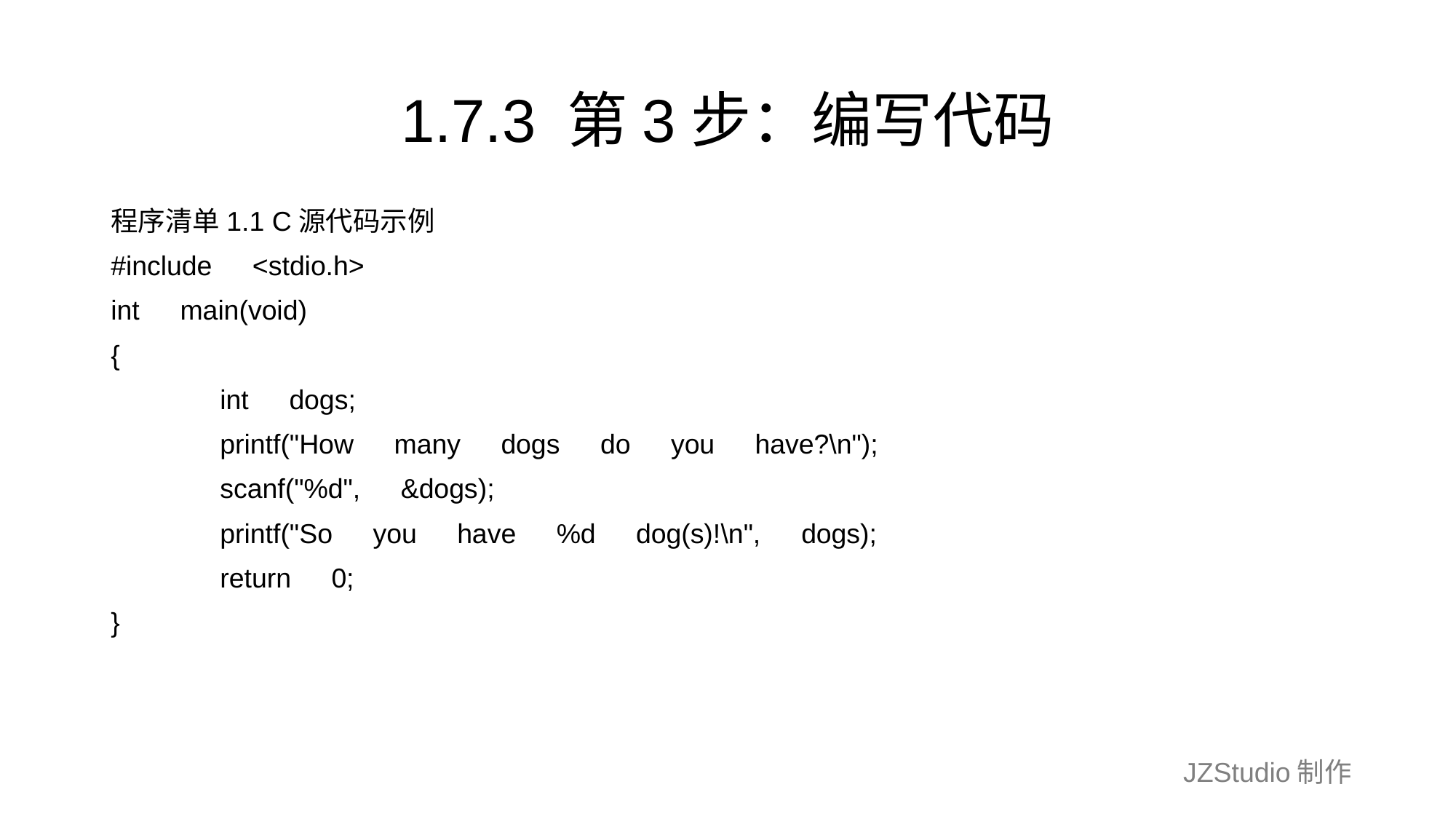

# 1.7.3 第3步：编写代码
程序清单1.1 C源代码示例
#include　<stdio.h>
int　main(void)
{
	int　dogs;
	printf("How　many　dogs　do　you　have?\n");
	scanf("%d",　&dogs);
	printf("So　you　have　%d　dog(s)!\n",　dogs);
	return　0;
}